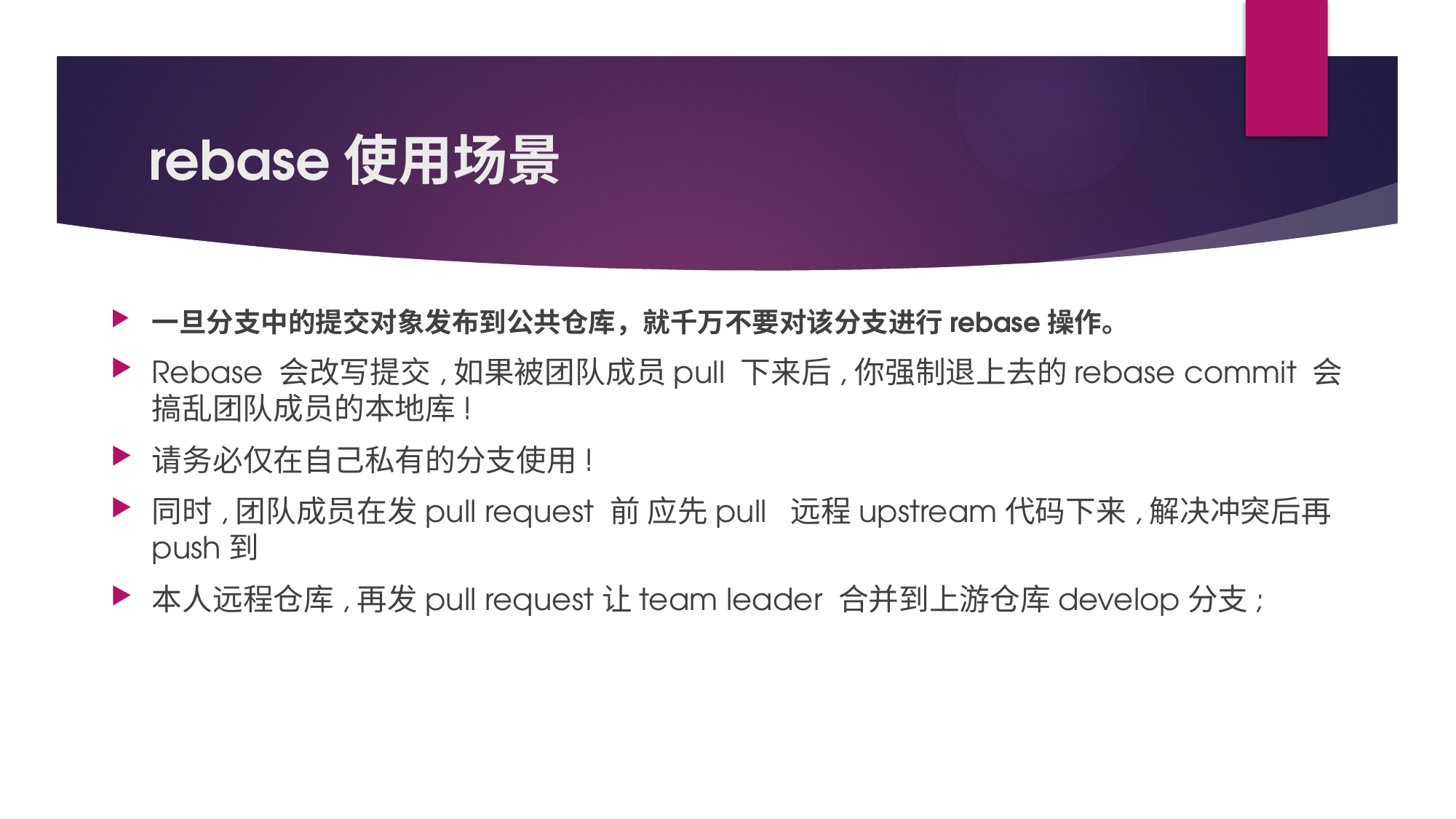

# rebase使用场景
一旦分支中的提交对象发布到公共仓库，就千万不要对该分支进行rebase操作。
Rebase 会改写提交,如果被团队成员pull 下来后,你强制退上去的rebase commit 会搞乱团队成员的本地库!
请务必仅在自己私有的分支使用!
同时,团队成员在发pull request 前 应先pull  远程upstream代码下来,解决冲突后再push到
本人远程仓库,再发pull request让team leader 合并到上游仓库develop分支;